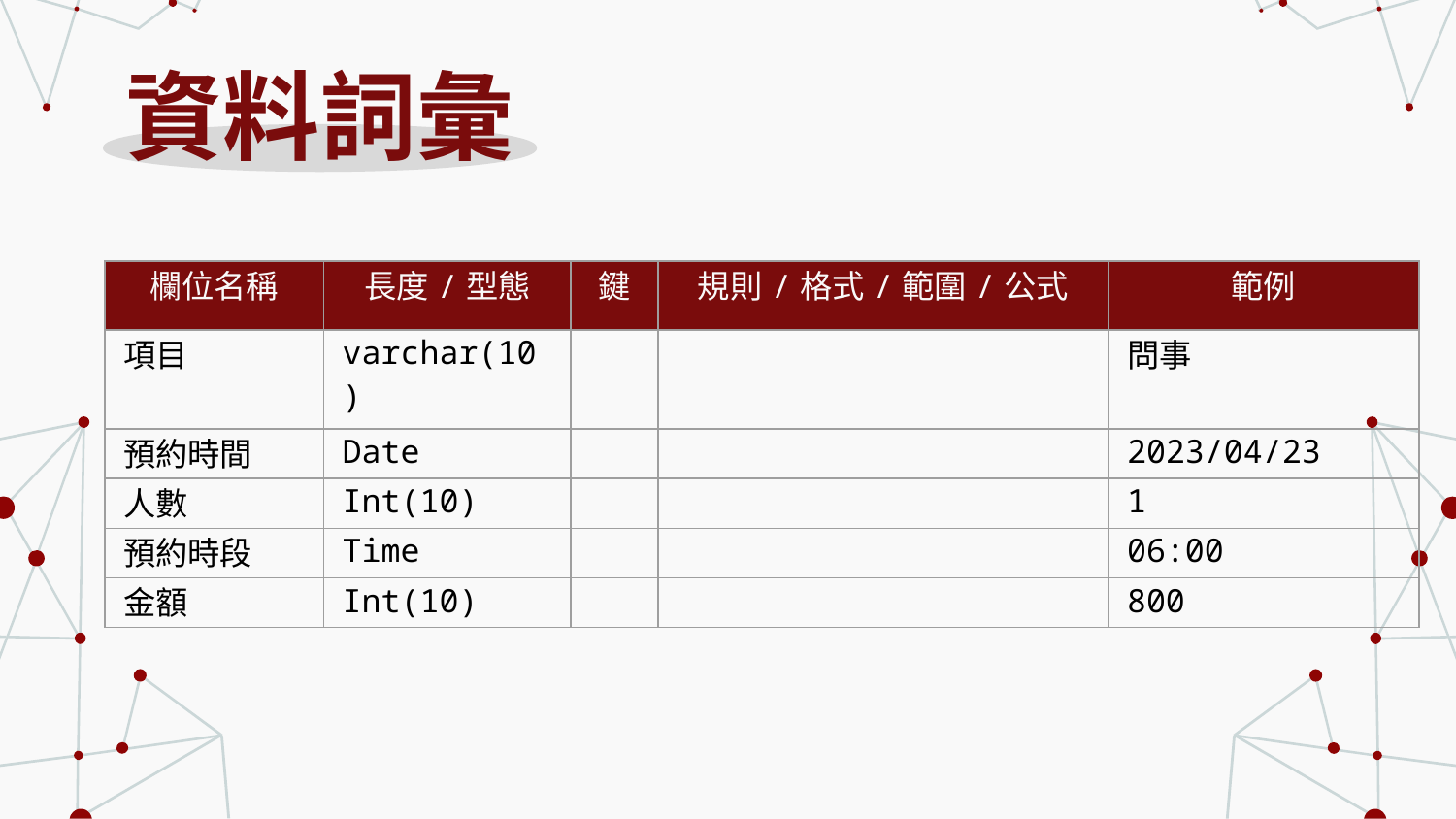

# 資料詞彙

| 欄位名稱 | 長度/型態 | 鍵 | 規則/格式/範圍/公式 | 範例 |
| --- | --- | --- | --- | --- |
| 項目 | varchar(10) |  |  | 問事 |
| 預約時間 | Date |  |  | 2023/04/23 |
| 人數 | Int(10) |  |  | 1 |
| 預約時段 | Time |  |  | 06:00 |
| 金額 | Int(10) |  |  | 800 |